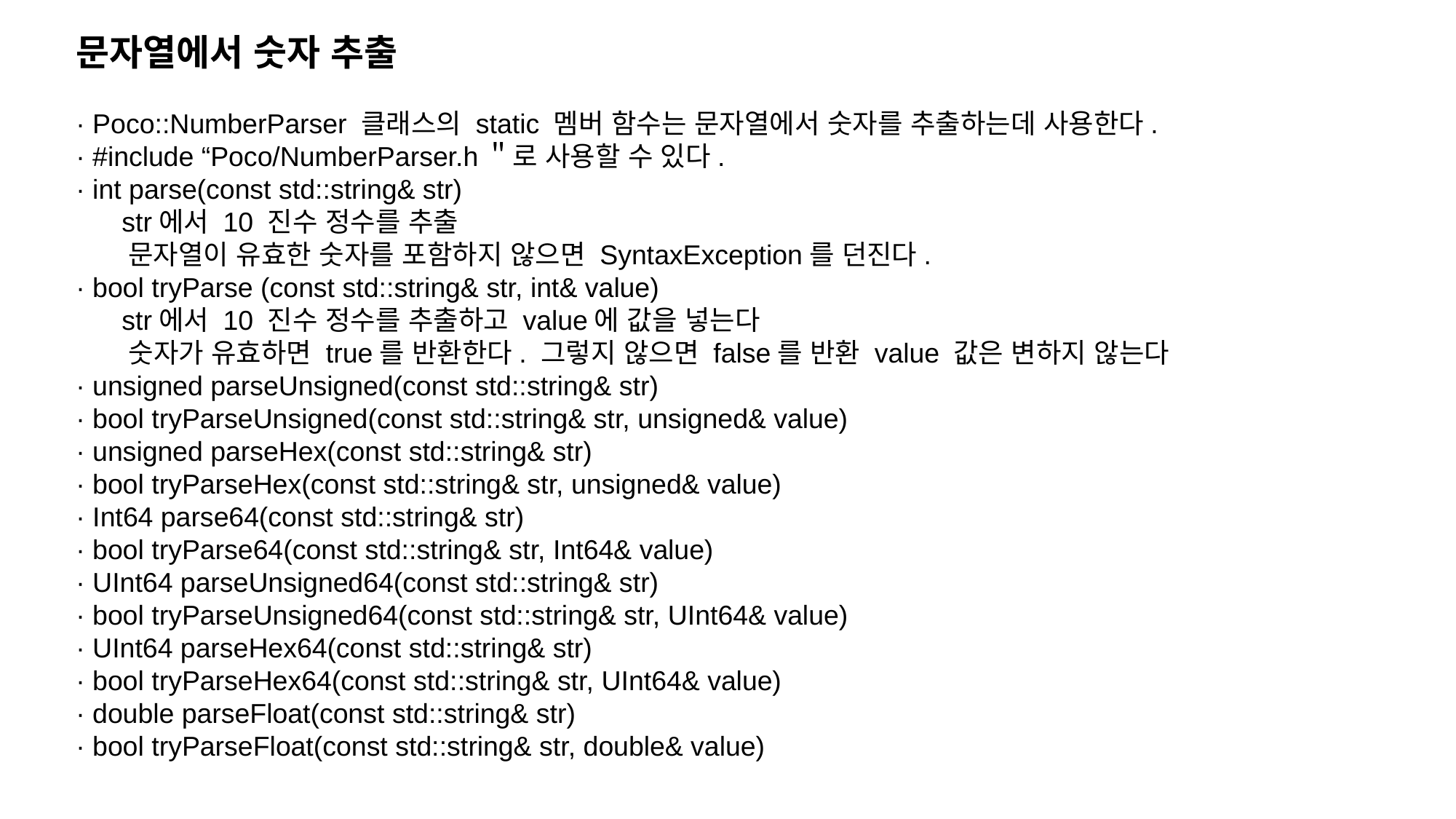

문자열에서 숫자 추출

· Poco::NumberParser 클래스의 static 멤버 함수는 문자열에서 숫자를 추출하는데 사용한다.
· #include “Poco/NumberParser.h＂로 사용할 수 있다.
· int parse(const std::string& str)
      str에서 10 진수 정수를 추출
      문자열이 유효한 숫자를 포함하지 않으면 SyntaxException를 던진다.
· bool tryParse (const std::string& str, int& value)
      str에서 10 진수 정수를 추출하고 value에 값을 넣는다
      숫자가 유효하면 true를 반환한다. 그렇지 않으면 false를 반환 value 값은 변하지 않는다
· unsigned parseUnsigned(const std::string& str)
· bool tryParseUnsigned(const std::string& str, unsigned& value)
· unsigned parseHex(const std::string& str)
· bool tryParseHex(const std::string& str, unsigned& value)
· Int64 parse64(const std::string& str)
· bool tryParse64(const std::string& str, Int64& value)
· UInt64 parseUnsigned64(const std::string& str)
· bool tryParseUnsigned64(const std::string& str, UInt64& value)
· UInt64 parseHex64(const std::string& str)
· bool tryParseHex64(const std::string& str, UInt64& value)
· double parseFloat(const std::string& str)
· bool tryParseFloat(const std::string& str, double& value)